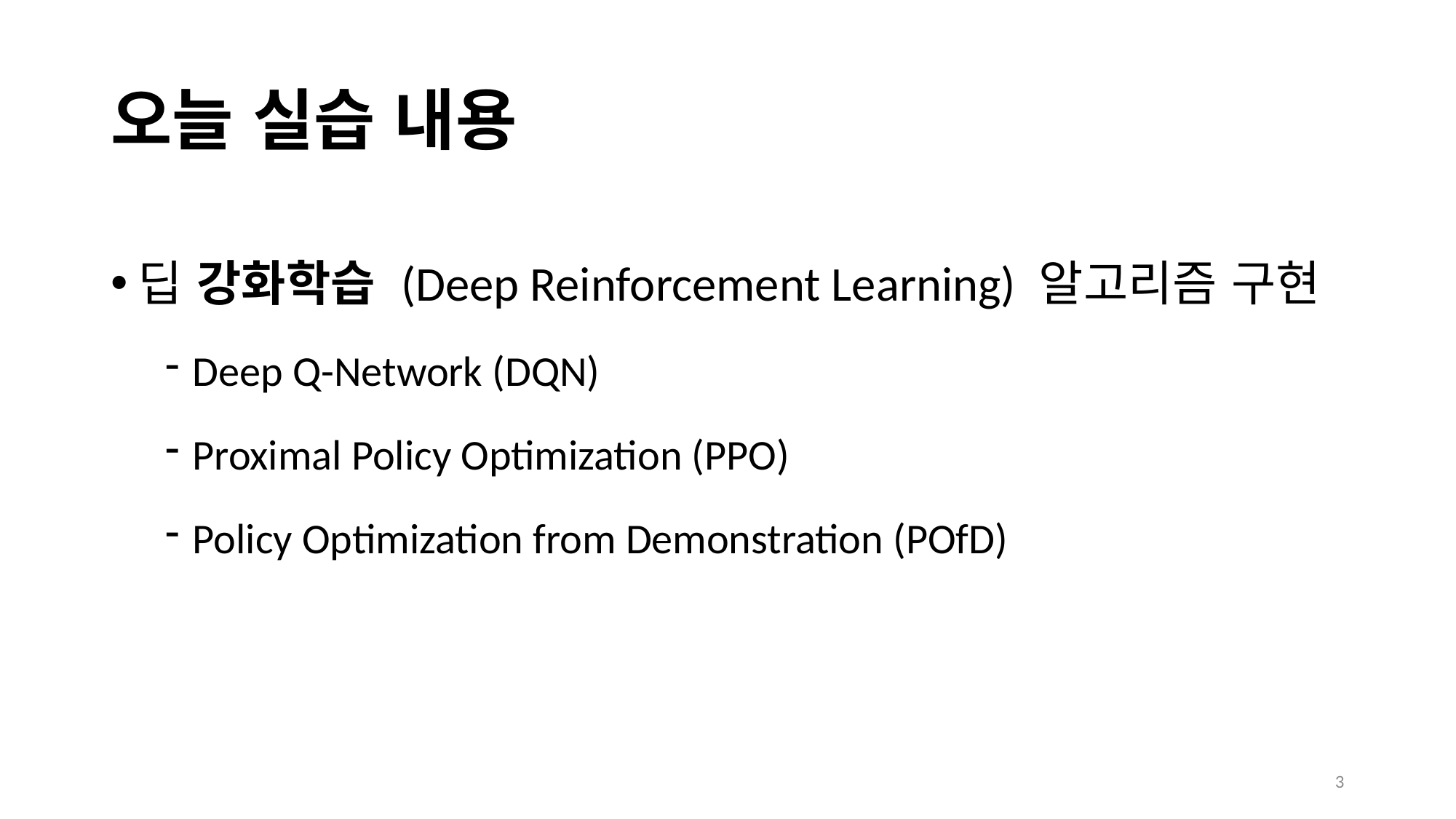

# 오늘 실습 내용
딥 강화학습 (Deep Reinforcement Learning) 알고리즘 구현
Deep Q-Network (DQN)
Proximal Policy Optimization (PPO)
Policy Optimization from Demonstration (POfD)
3